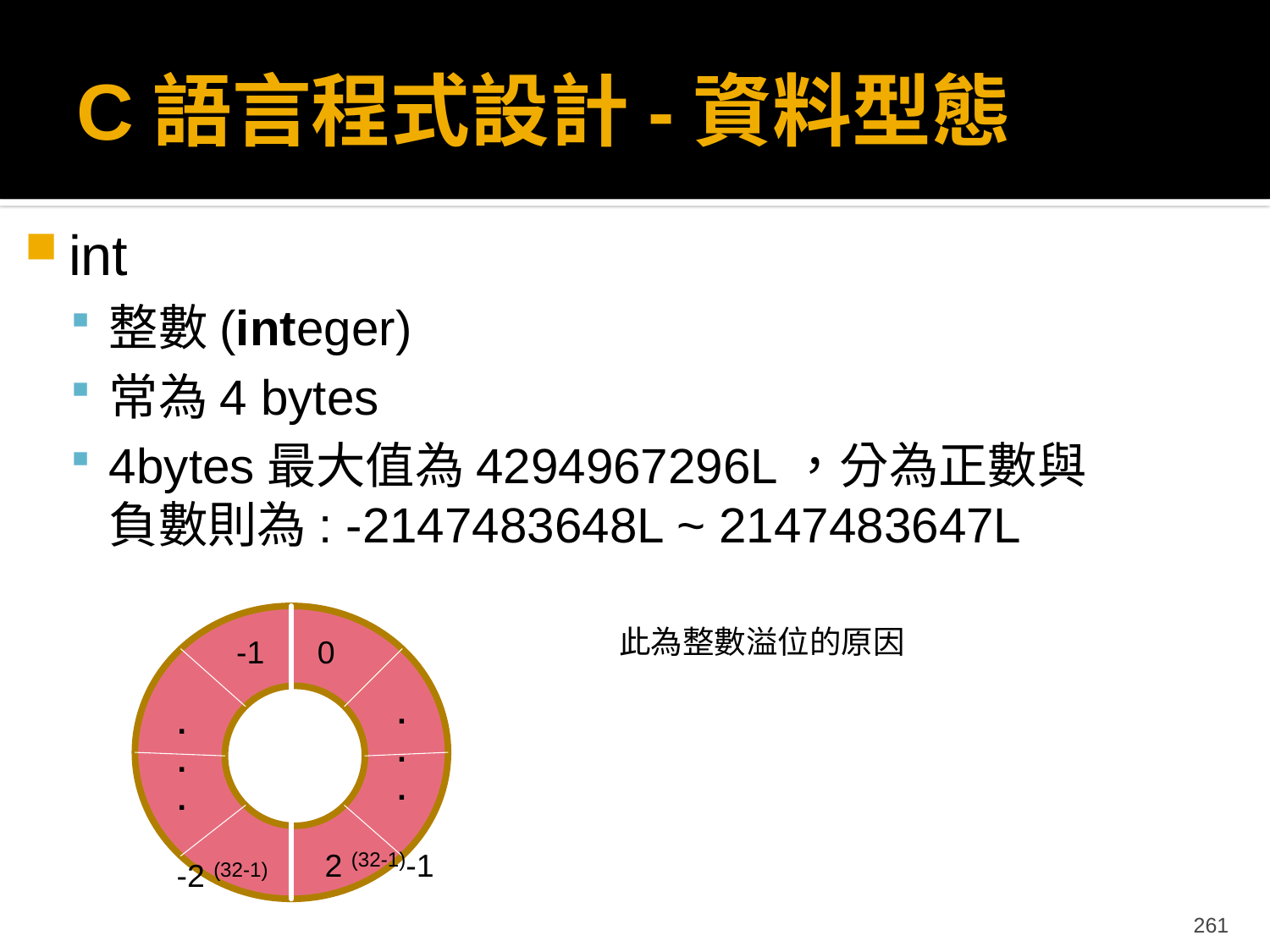

# C語言程式設計-資料型態
int
整數(integer)
常為4 bytes
4bytes最大值為4294967296L，分為正數與負數則為: -2147483648L ~ 2147483647L

此為整數溢位的原因
-1
0

.
.
.
.
.
.
2 (32-1)-1
-2 (32-1)
261